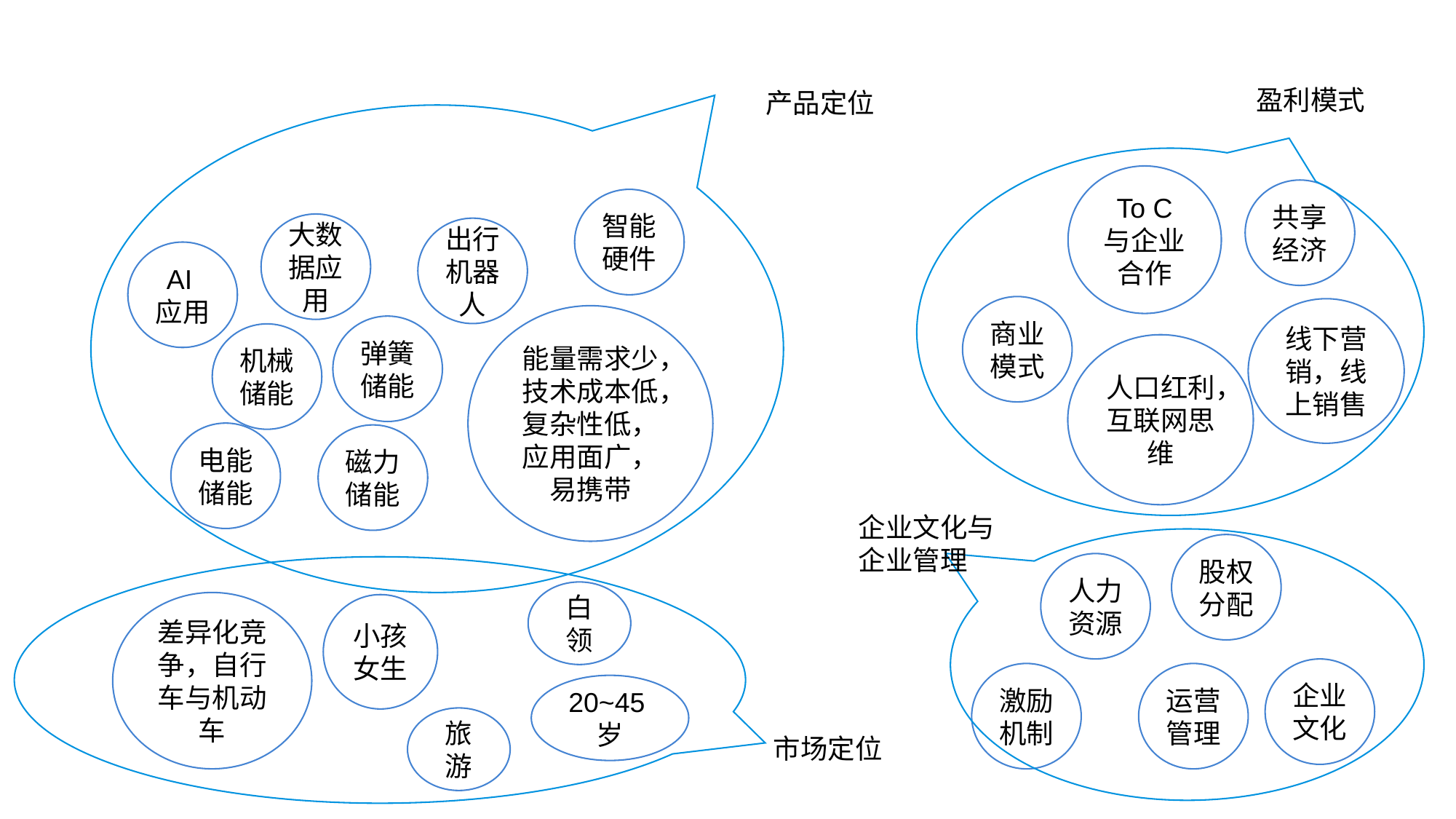

盈利模式
产品定位

To C
与企业合作
共享经济
智能硬件
大数据应用
出行机器人
AI应用
商业模式
线下营销，线上销售
能量需求少，技术成本低，复杂性低，应用面广，易携带
弹簧储能
机械储能
人口红利，互联网思维
电能储能
磁力储能
企业文化与企业管理

股权分配
人力资源

白领
差异化竞争，自行车与机动车
小孩女生
企业文化
激励机制
运营管理
20~45岁
旅游
市场定位